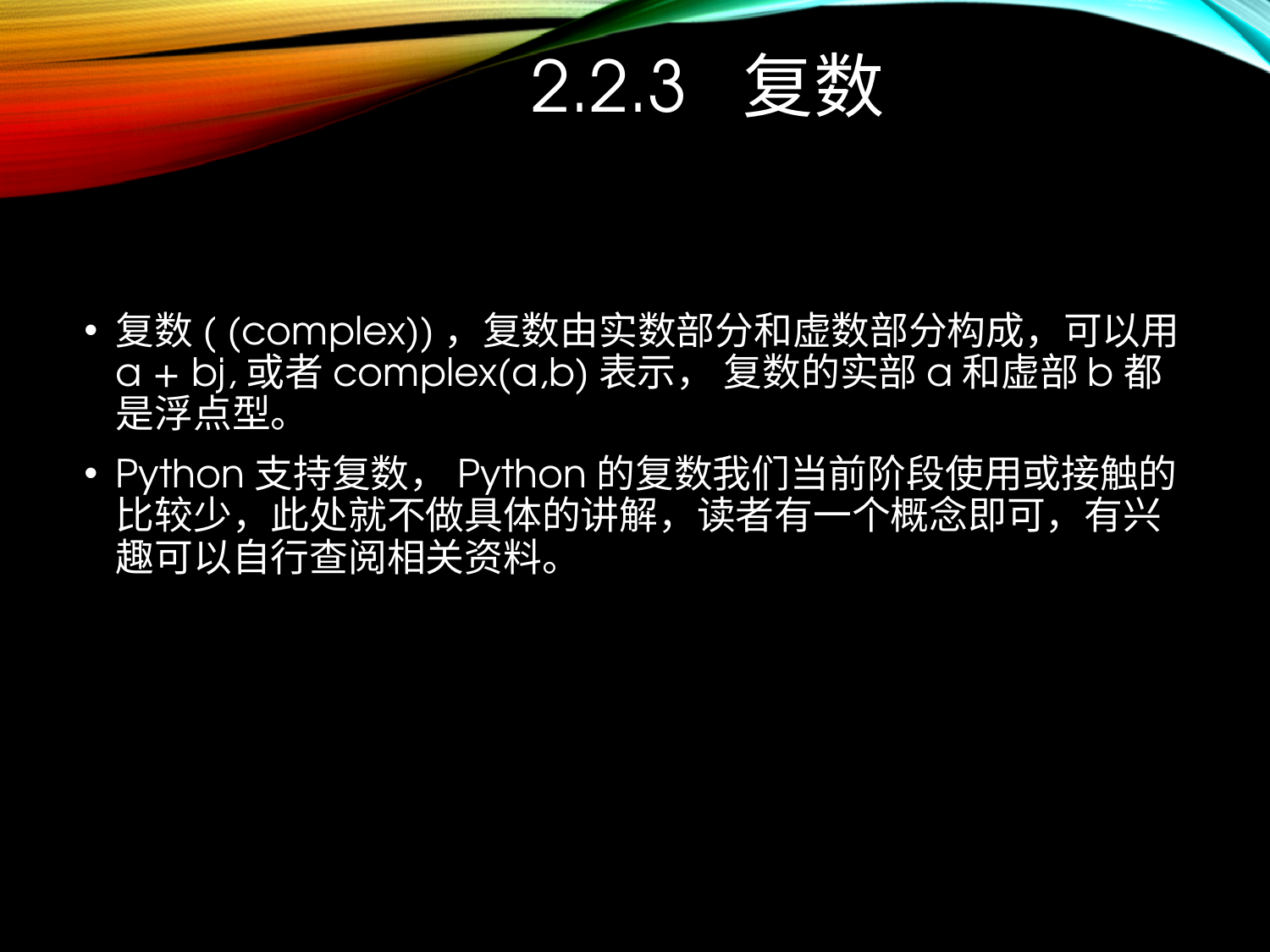

# 2.2.3  复数
复数( (complex))，复数由实数部分和虚数部分构成，可以用a + bj,或者complex(a,b)表示， 复数的实部a和虚部b都是浮点型。
Python支持复数，Python的复数我们当前阶段使用或接触的比较少，此处就不做具体的讲解，读者有一个概念即可，有兴趣可以自行查阅相关资料。